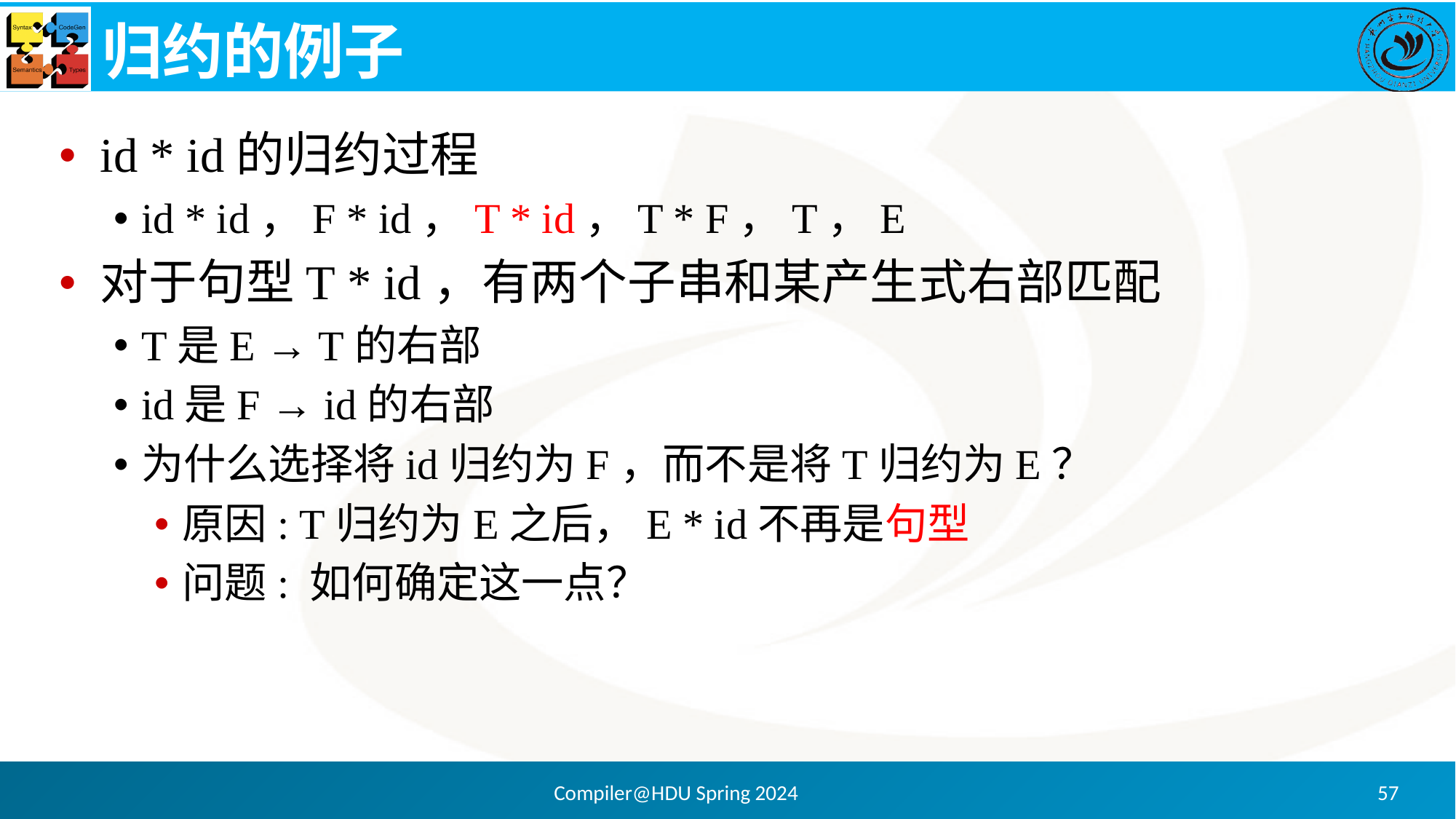

# 归约的例子
id * id的归约过程
id * id，F * id，T * id，T * F，T，E
对于句型T * id，有两个子串和某产生式右部匹配
T是E → T的右部
id是F → id的右部
为什么选择将id归约为F，而不是将T归约为E？
原因: T归约为E之后，E * id不再是句型
问题: 如何确定这一点？
Compiler@HDU Spring 2024
57